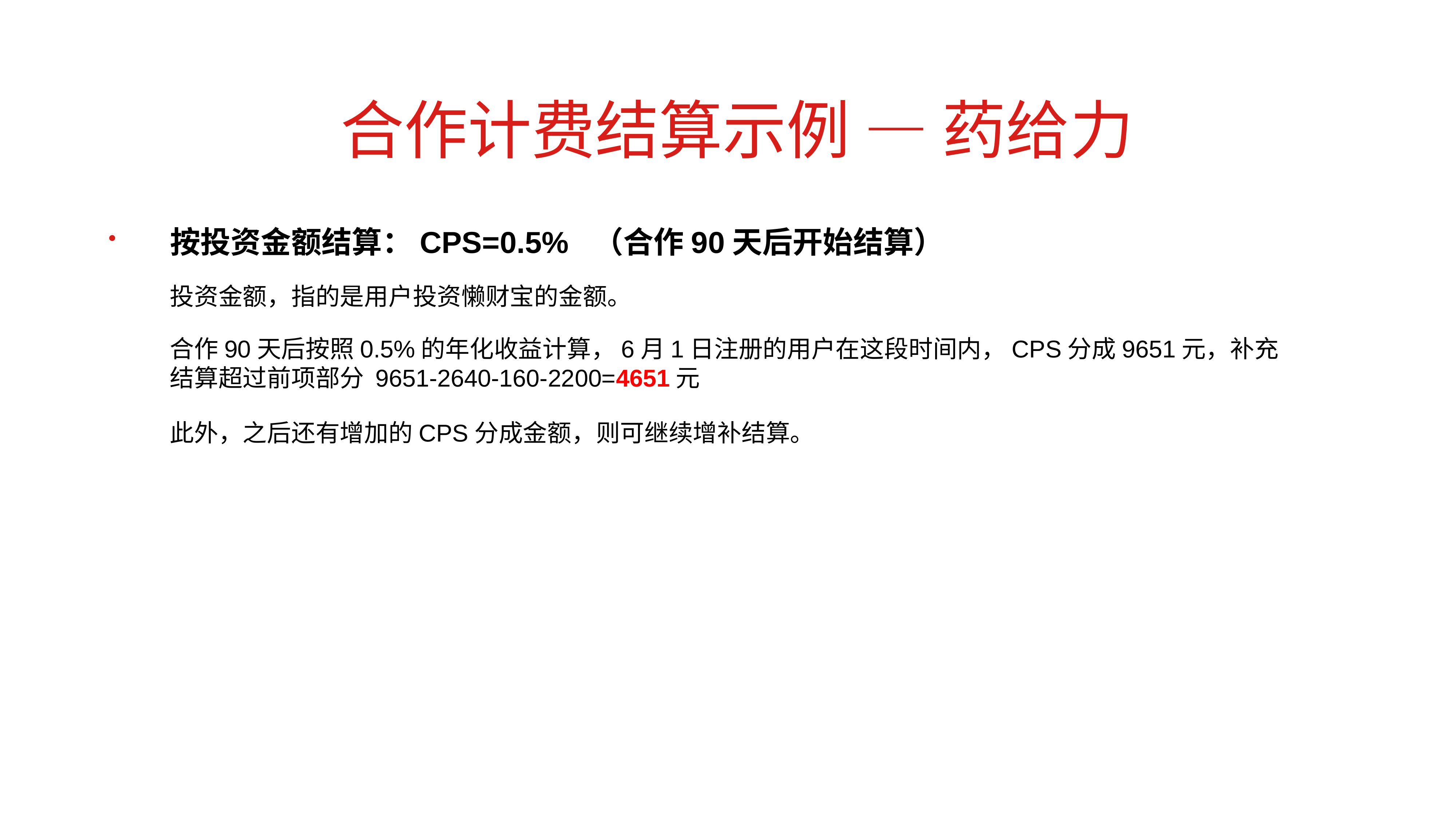

# 合作计费结算示例 — 药给力
按投资金额结算：CPS=0.5%  （合作90天后开始结算）
投资金额，指的是用户投资懒财宝的金额。
合作90天后按照0.5%的年化收益计算，6月1日注册的用户在这段时间内，CPS分成9651元，补充结算超过前项部分 9651-2640-160-2200=4651元
此外，之后还有增加的CPS分成金额，则可继续增补结算。